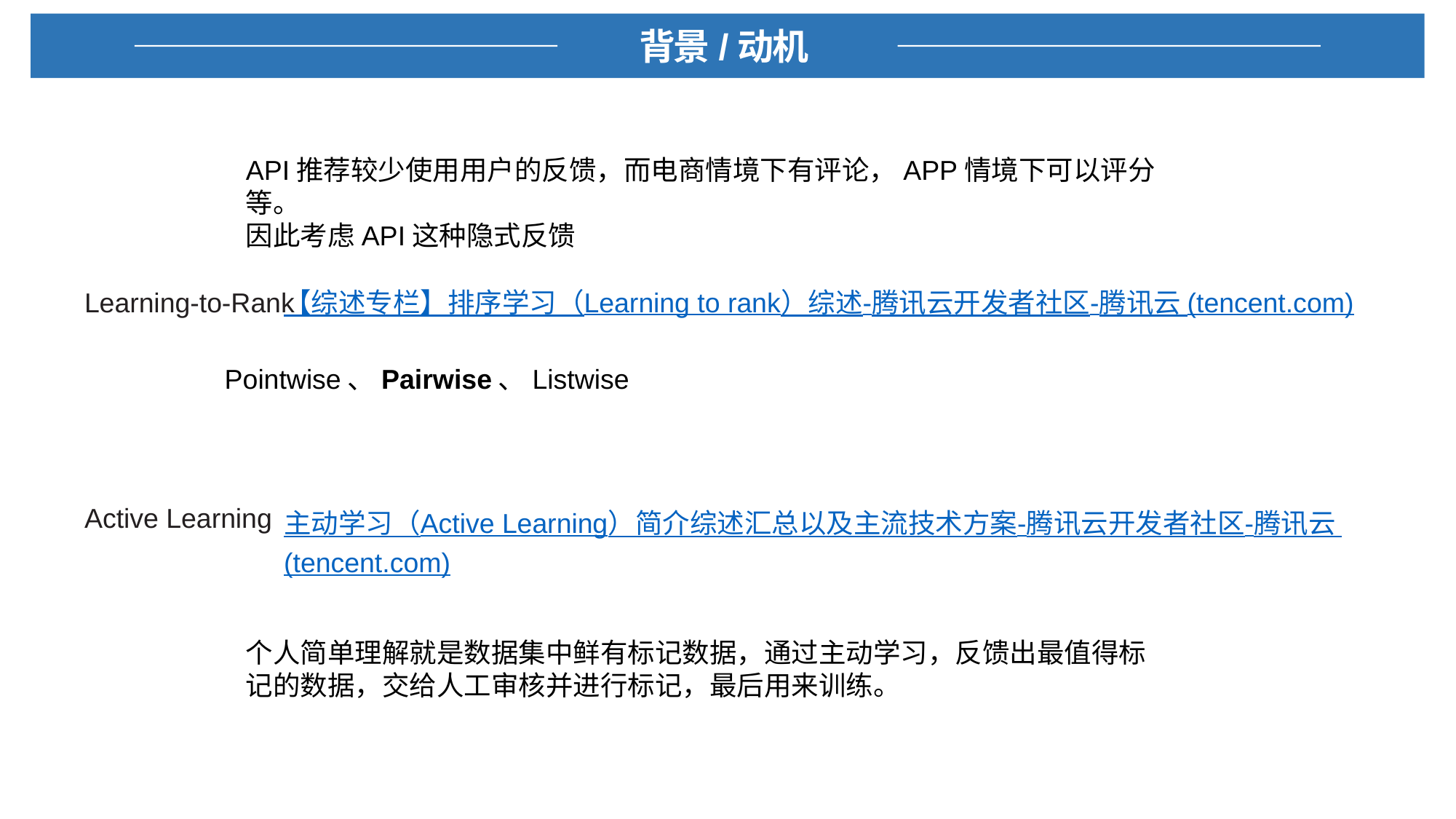

背景/动机

API推荐较少使用用户的反馈，而电商情境下有评论，APP情境下可以评分等。
因此考虑API这种隐式反馈
Learning-to-Rank
【综述专栏】排序学习（Learning to rank）综述-腾讯云开发者社区-腾讯云 (tencent.com)
Pointwise、Pairwise、Listwise
Active Learning
主动学习（Active Learning）简介综述汇总以及主流技术方案-腾讯云开发者社区-腾讯云 (tencent.com)
个人简单理解就是数据集中鲜有标记数据，通过主动学习，反馈出最值得标记的数据，交给人工审核并进行标记，最后用来训练。